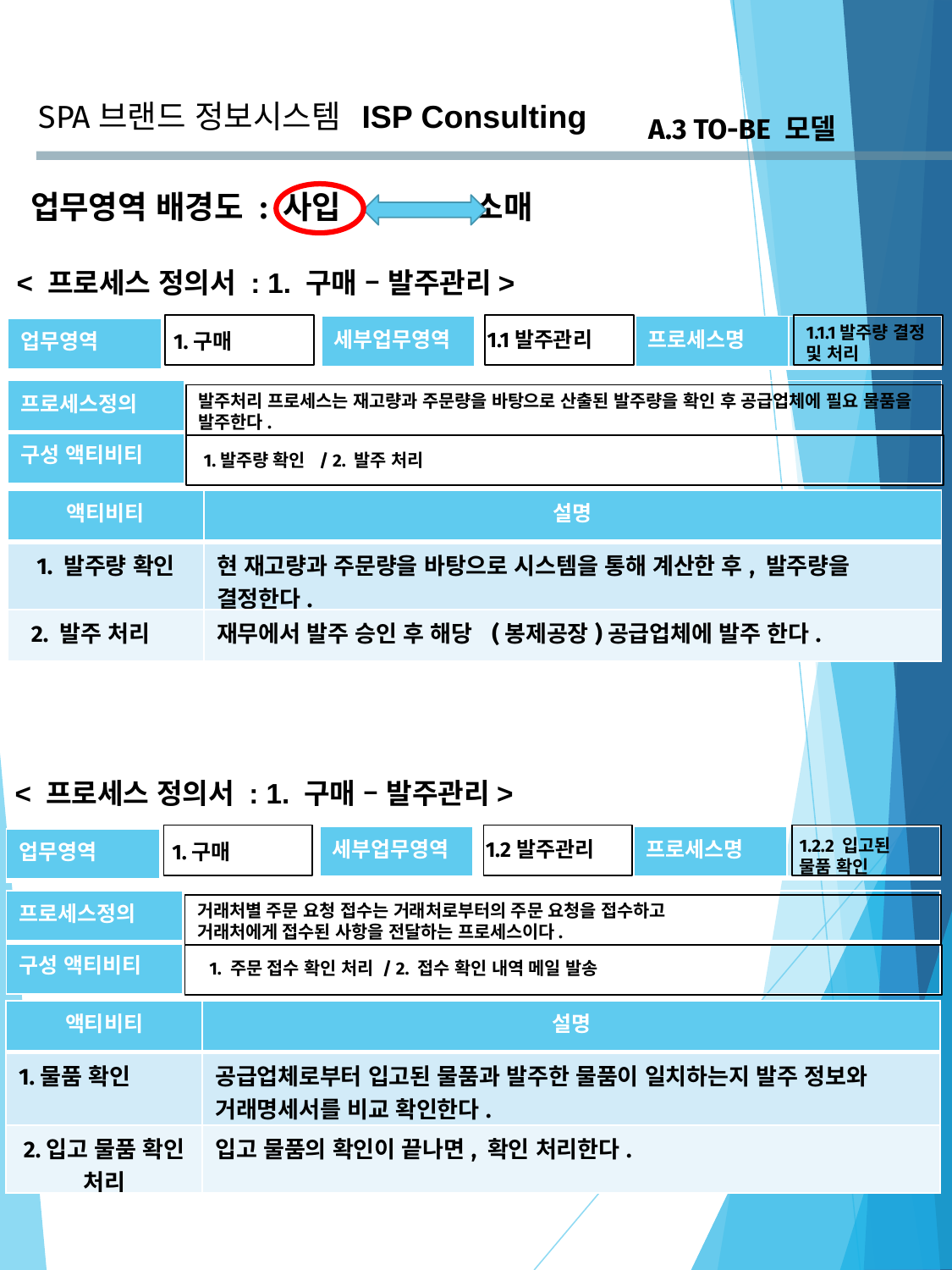

SPA브랜드 정보시스템
ISP Consulting
A.3 TO-BE 모델
업무영역 배경도 : 사입               소매

< 프로세스 정의서 : 1. 구매 – 발주관리>

1.1.1발주량 결정 및 처리
| 세부업무영역 | 1.1발주관리 |
| --- | --- |
| 프로세스명 |  |
| --- | --- |
| 업무영역 | 1.구매 |
| --- | --- |
| 프로세스정의 |  |
| --- | --- |
| 구성 액티비티 |  |
발주처리 프로세스는 재고량과 주문량을 바탕으로 산출된 발주량을 확인 후 공급업체에 필요 물품을 발주한다.

1.발주량 확인  / 2. 발주 처리

| 액티비티 | 설명 |
| --- | --- |
| 1. 발주량 확인 | 현 재고량과 주문량을 바탕으로 시스템을 통해 계산한 후, 발주량을 결정한다. |
| 2. 발주 처리 | 재무에서 발주 승인 후 해당 (봉제공장)공급업체에 발주 한다. |
< 프로세스 정의서 : 1. 구매 – 발주관리>

| 세부업무영역 | 1.2발주관리 |
| --- | --- |
| 프로세스명 |  |
| --- | --- |
1.2.2 입고된 물품 확인

| 업무영역 | 1.구매 |
| --- | --- |
| 프로세스정의 |  |
| --- | --- |
| 구성 액티비티 |  |
거래처별 주문 요청 접수는 거래처로부터의 주문 요청을 접수하고
거래처에게 접수된 사항을 전달하는 프로세스이다.

1. 주문 접수 확인 처리 / 2. 접수 확인 내역 메일 발송

| 액티비티 | 설명 |
| --- | --- |
| 1.물품 확인 | 공급업체로부터 입고된 물품과 발주한 물품이 일치하는지 발주 정보와 거래명세서를 비교 확인한다. |
| 2.입고 물품 확인 처리 | 입고 물품의 확인이 끝나면, 확인 처리한다. |